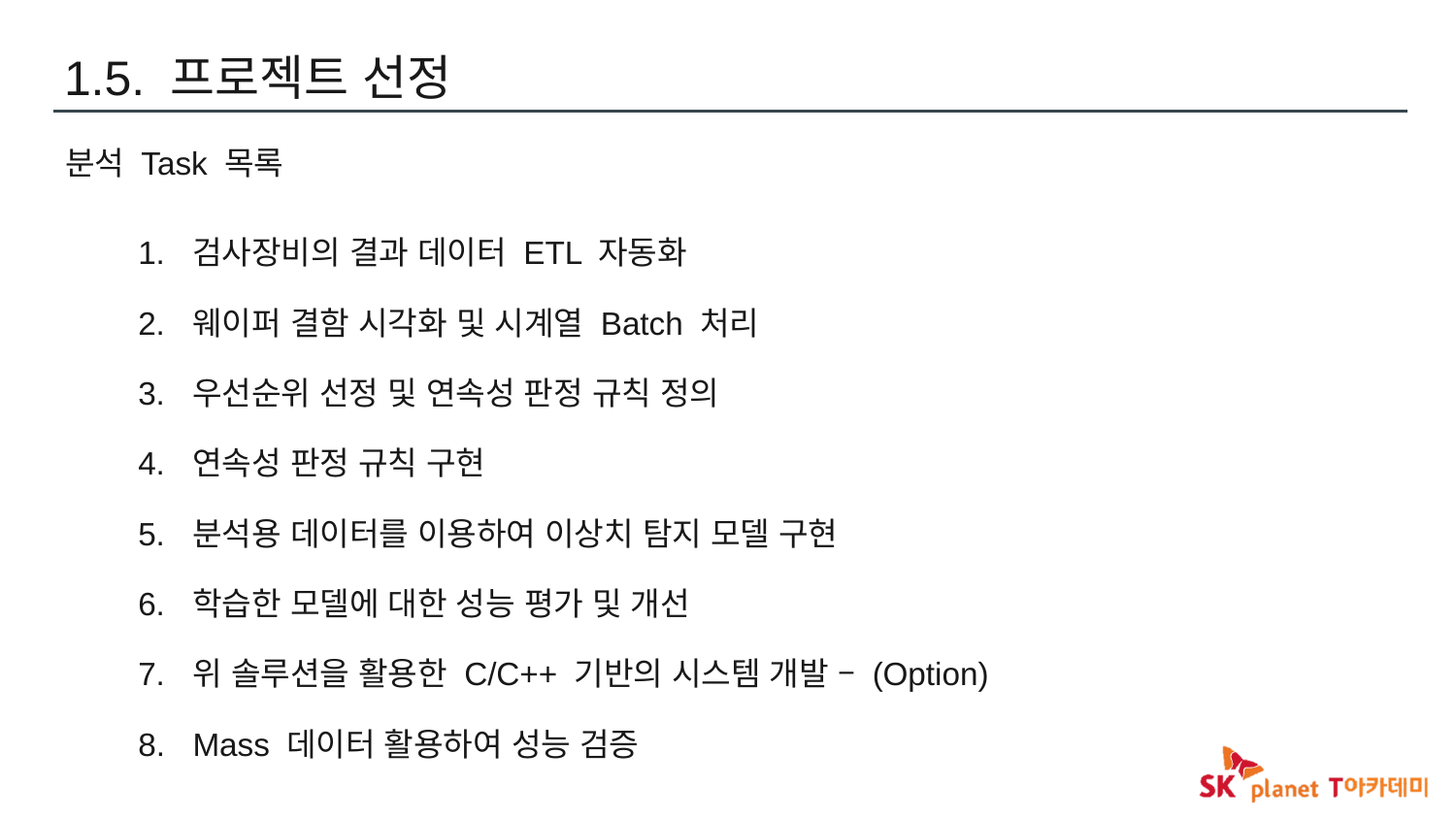

# 1.5. 프로젝트 선정
분석 Task 목록

검사장비의 결과 데이터 ETL 자동화
웨이퍼 결함 시각화 및 시계열 Batch 처리
우선순위 선정 및 연속성 판정 규칙 정의
연속성 판정 규칙 구현
분석용 데이터를 이용하여 이상치 탐지 모델 구현
학습한 모델에 대한 성능 평가 및 개선
위 솔루션을 활용한 C/C++ 기반의 시스템 개발 – (Option)
Mass 데이터 활용하여 성능 검증